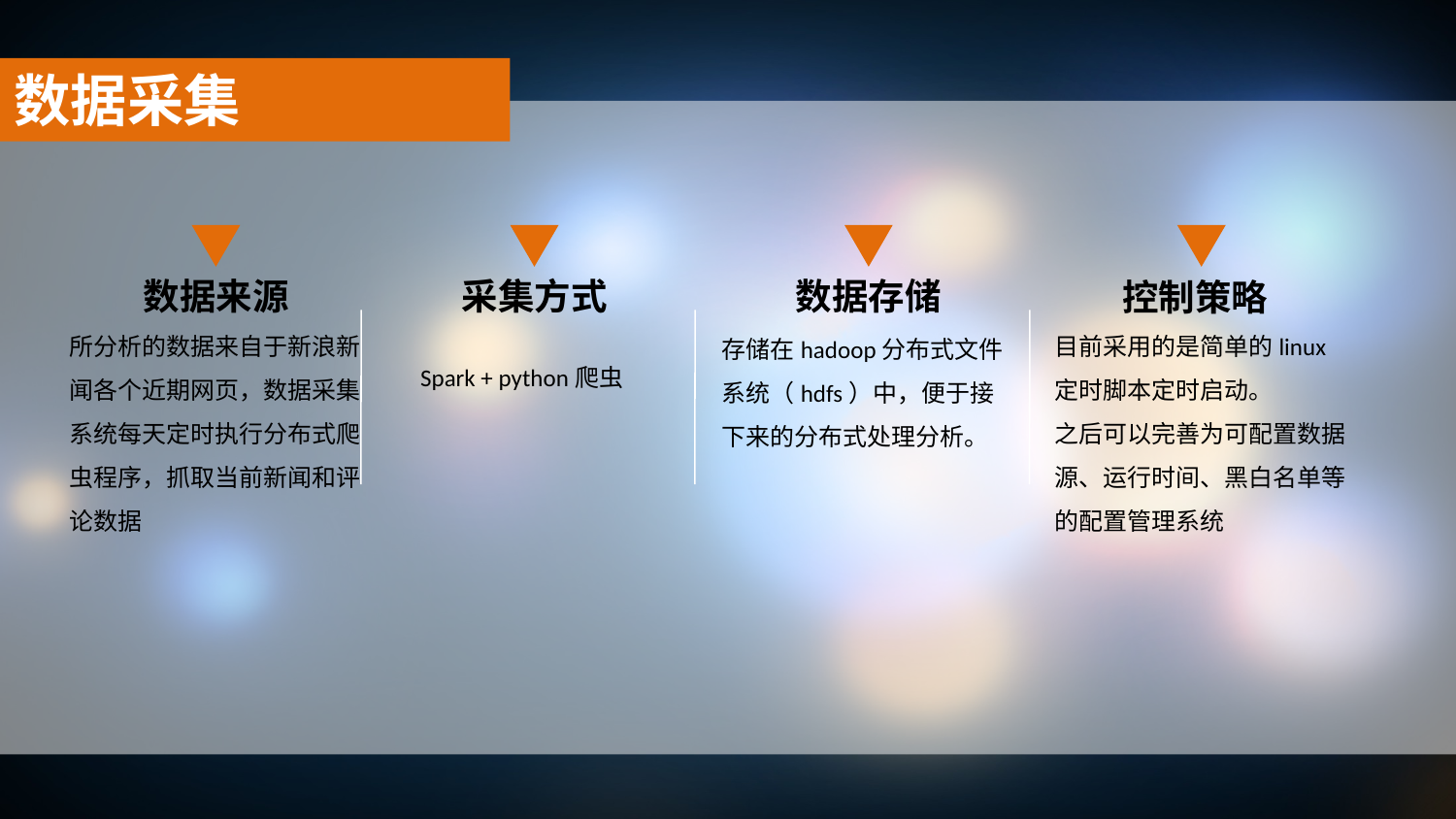

数据采集

数据来源
采集方式
数据存储
控制策略
所分析的数据来自于新浪新闻各个近期网页，数据采集系统每天定时执行分布式爬虫程序，抓取当前新闻和评论数据

目前采用的是简单的linux定时脚本定时启动。
之后可以完善为可配置数据源、运行时间、黑白名单等的配置管理系统
存储在hadoop分布式文件系统（hdfs）中，便于接下来的分布式处理分析。
Spark + python爬虫